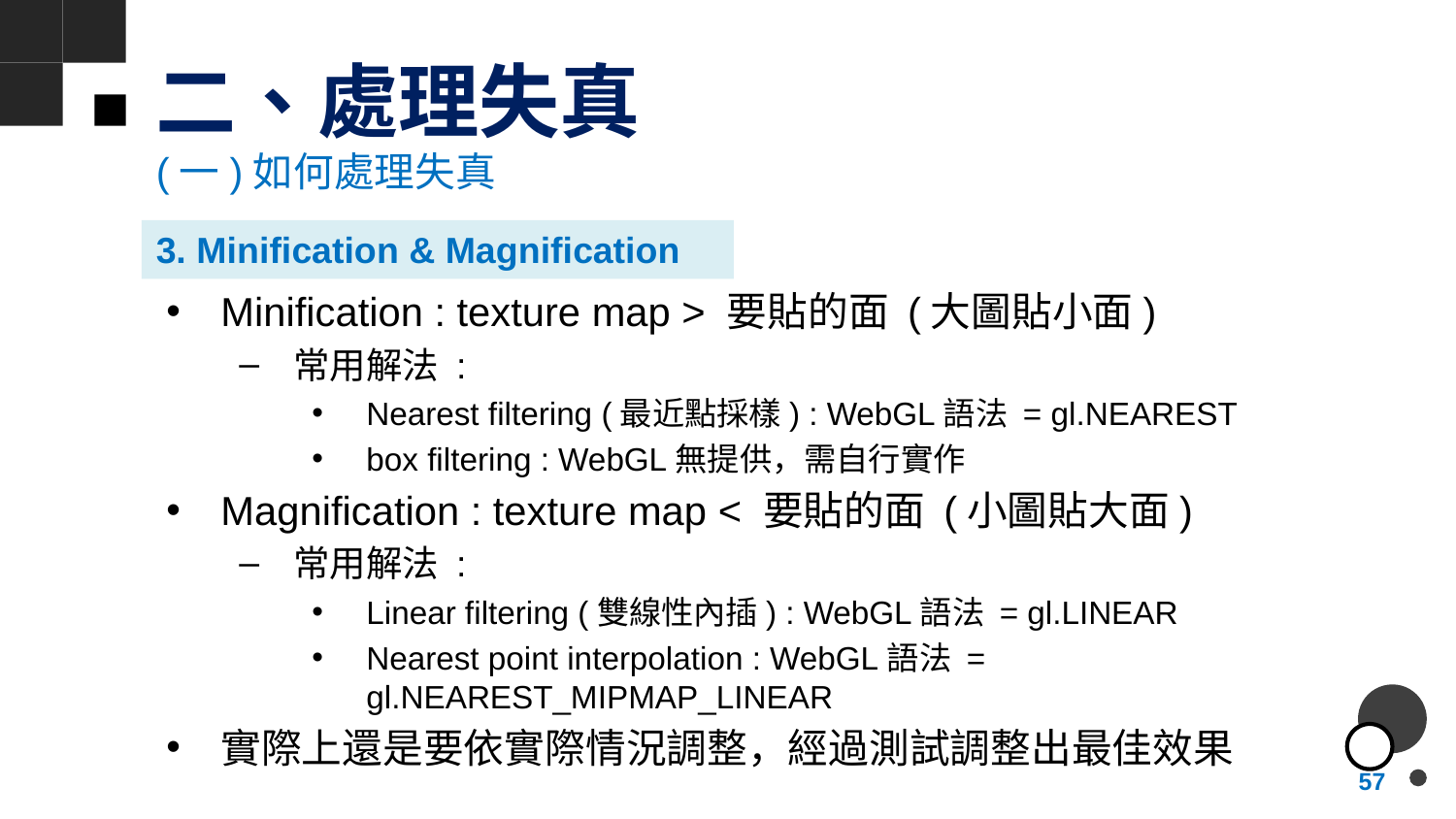

# 二、處理失真
(一)如何處理失真
3. Minification & Magnification
Minification : texture map > 要貼的面 (大圖貼小面)
常用解法 :
Nearest filtering (最近點採樣) : WebGL語法 = gl.NEAREST
box filtering : WebGL無提供，需自行實作
Magnification : texture map < 要貼的面 (小圖貼大面)
常用解法 :
Linear filtering (雙線性內插) : WebGL語法 = gl.LINEAR
Nearest point interpolation : WebGL語法 = gl.NEAREST_MIPMAP_LINEAR
實際上還是要依實際情況調整，經過測試調整出最佳效果

57